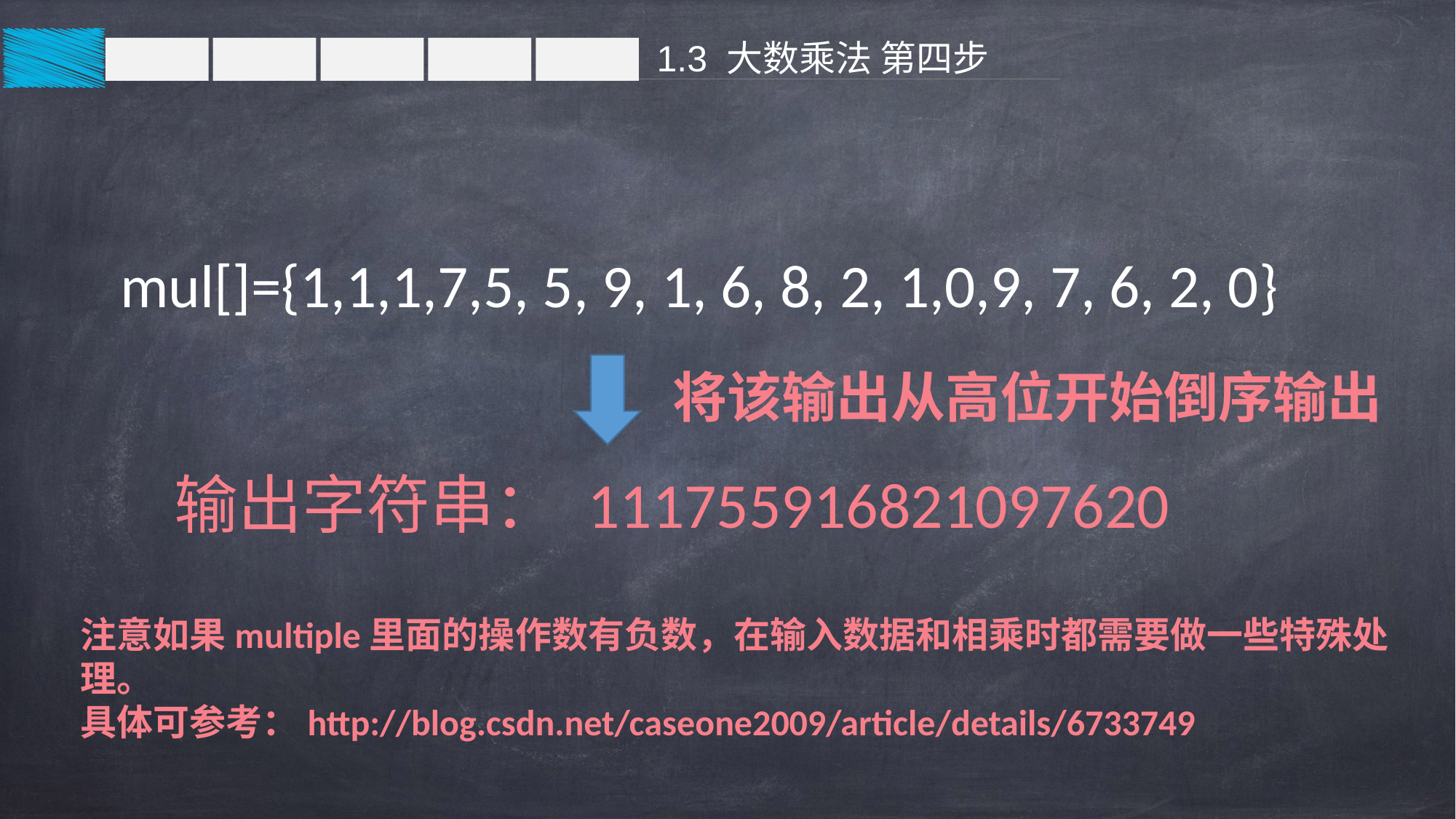

1.3 大数乘法 第四步

mul[]={1,1,1,7,5, 5, 9, 1, 6, 8, 2, 1,0,9, 7, 6, 2, 0}

将该输出从高位开始倒序输出
输出字符串： 111755916821097620
注意如果multiple里面的操作数有负数，在输入数据和相乘时都需要做一些特殊处理。
具体可参考：http://blog.csdn.net/caseone2009/article/details/6733749